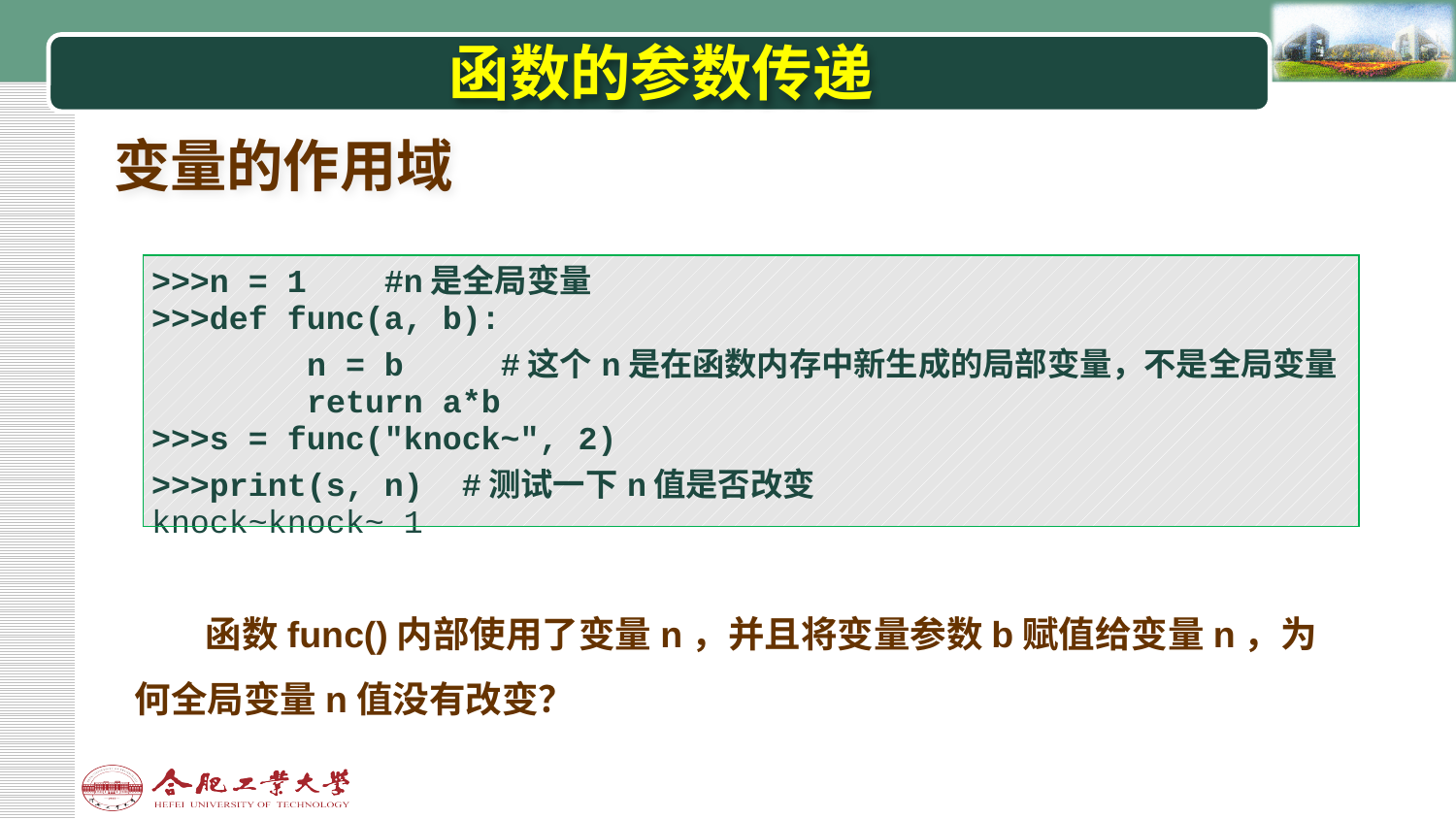

# 函数的参数传递
变量的作用域
| >>>n = 1 #n是全局变量 >>>def func(a, b): n = b #这个n是在函数内存中新生成的局部变量，不是全局变量 return a\*b >>>s = func("knock~", 2) >>>print(s, n) #测试一下n值是否改变 knock~knock~ 1 |
| --- |
函数func()内部使用了变量n，并且将变量参数b赋值给变量n，为何全局变量n值没有改变？